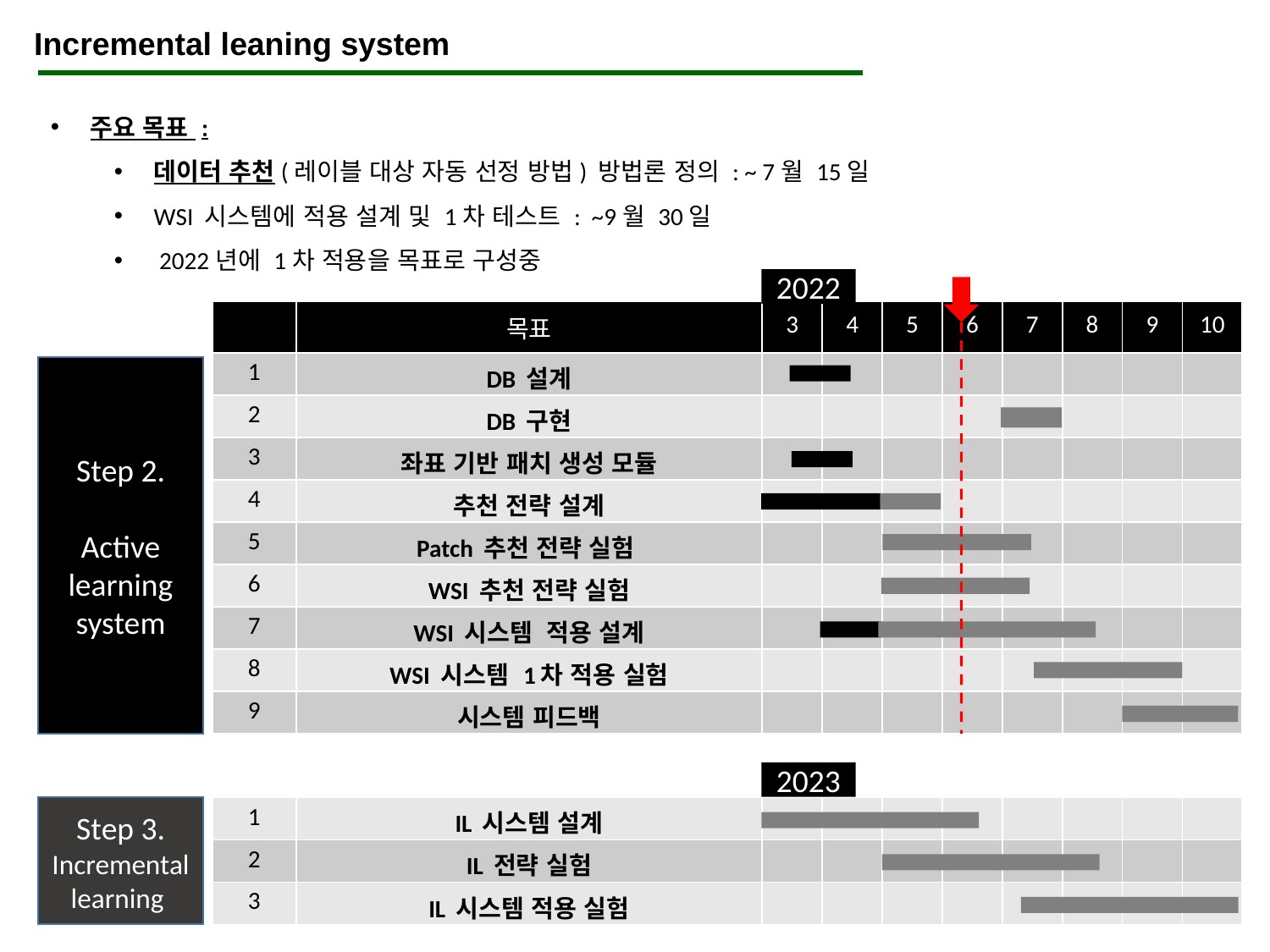

Incremental leaning system
주요 목표 :
데이터 추천(레이블 대상 자동 선정 방법) 방법론 정의 : ~ 7월 15일
WSI 시스템에 적용 설계 및 1차 테스트 :  ~9월 30일
 2022년에 1차 적용을 목표로 구성중
2022

|  | 목표 | 3 | 4 | 5 | 6 | 7 | 8 | 9 | 10 |
| --- | --- | --- | --- | --- | --- | --- | --- | --- | --- |
| 1 | DB 설계 |  |  |  |  |  |  |  |  |
| 2 | DB 구현 |  |  |  |  |  |  |  |  |
| 3 | 좌표 기반 패치 생성 모듈 |  |  |  |  |  |  |  |  |
| 4 | 추천 전략 설계 |  |  |  |  |  |  |  |  |
| 5 | Patch 추천 전략 실험 |  |  |  |  |  |  |  |  |
| 6 | WSI 추천 전략 실험 |  |  |  |  |  |  |  |  |
| 7 | WSI 시스템 적용 설계 |  |  |  |  |  |  |  |  |
| 8 | WSI 시스템 1차 적용 실험 |  |  |  |  |  |  |  |  |
| 9 | 시스템 피드백 |  |  |  |  |  |  |  |  |
Step 2.

Active learning system

2023
Step 3.
Incremental learning
| 1 | IL 시스템 설계 |  |  |  |  |  |  |  |  |
| --- | --- | --- | --- | --- | --- | --- | --- | --- | --- |
| 2 | IL 전략 실험 |  |  |  |  |  |  |  |  |
| 3 | IL 시스템 적용 실험 |  |  |  |  |  |  |  |  |